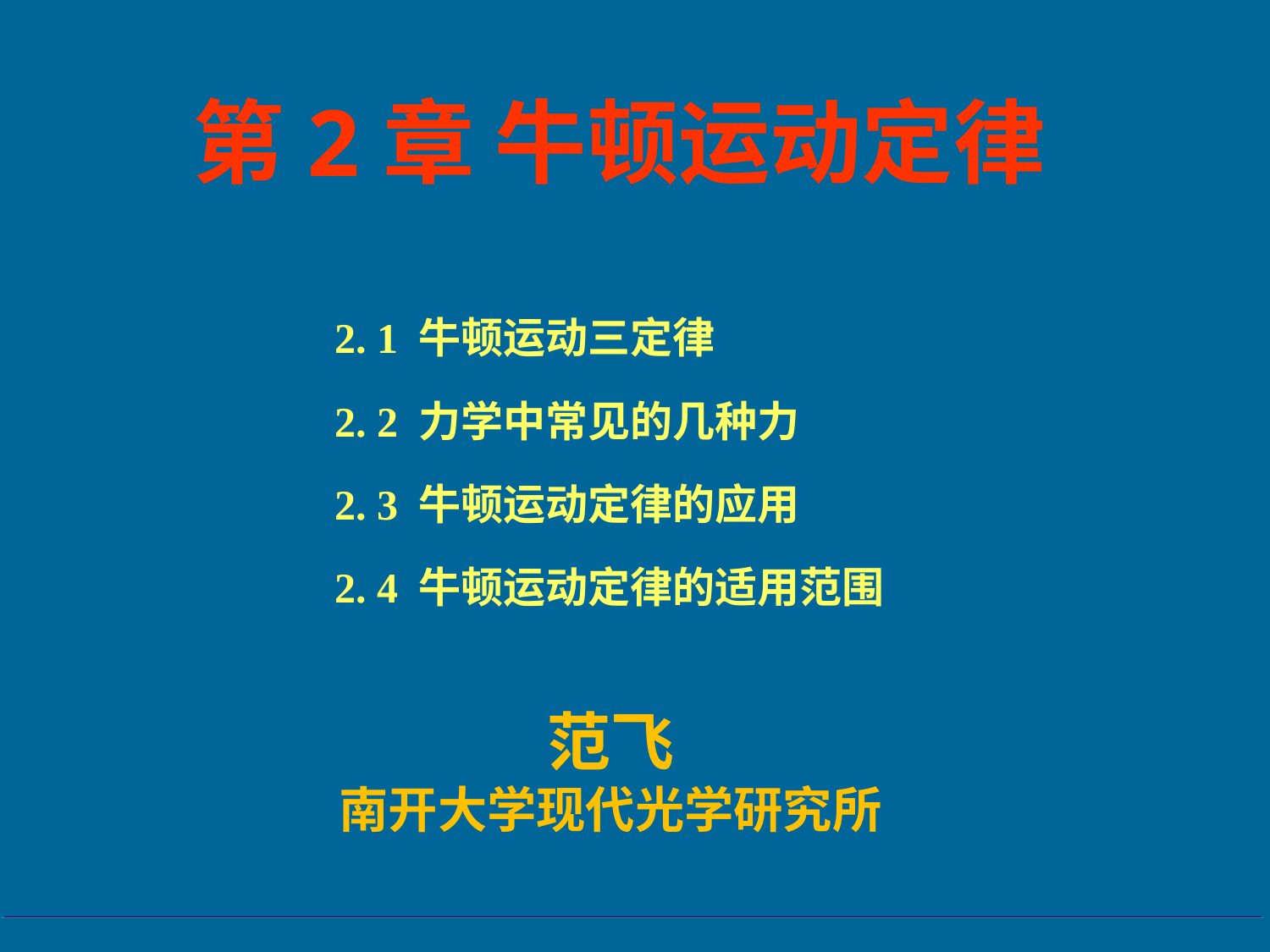

第2章 牛顿运动定律
2. 1 牛顿运动三定律
2. 2 力学中常见的几种力
2. 3 牛顿运动定律的应用
2. 4 牛顿运动定律的适用范围
范飞
南开大学现代光学研究所